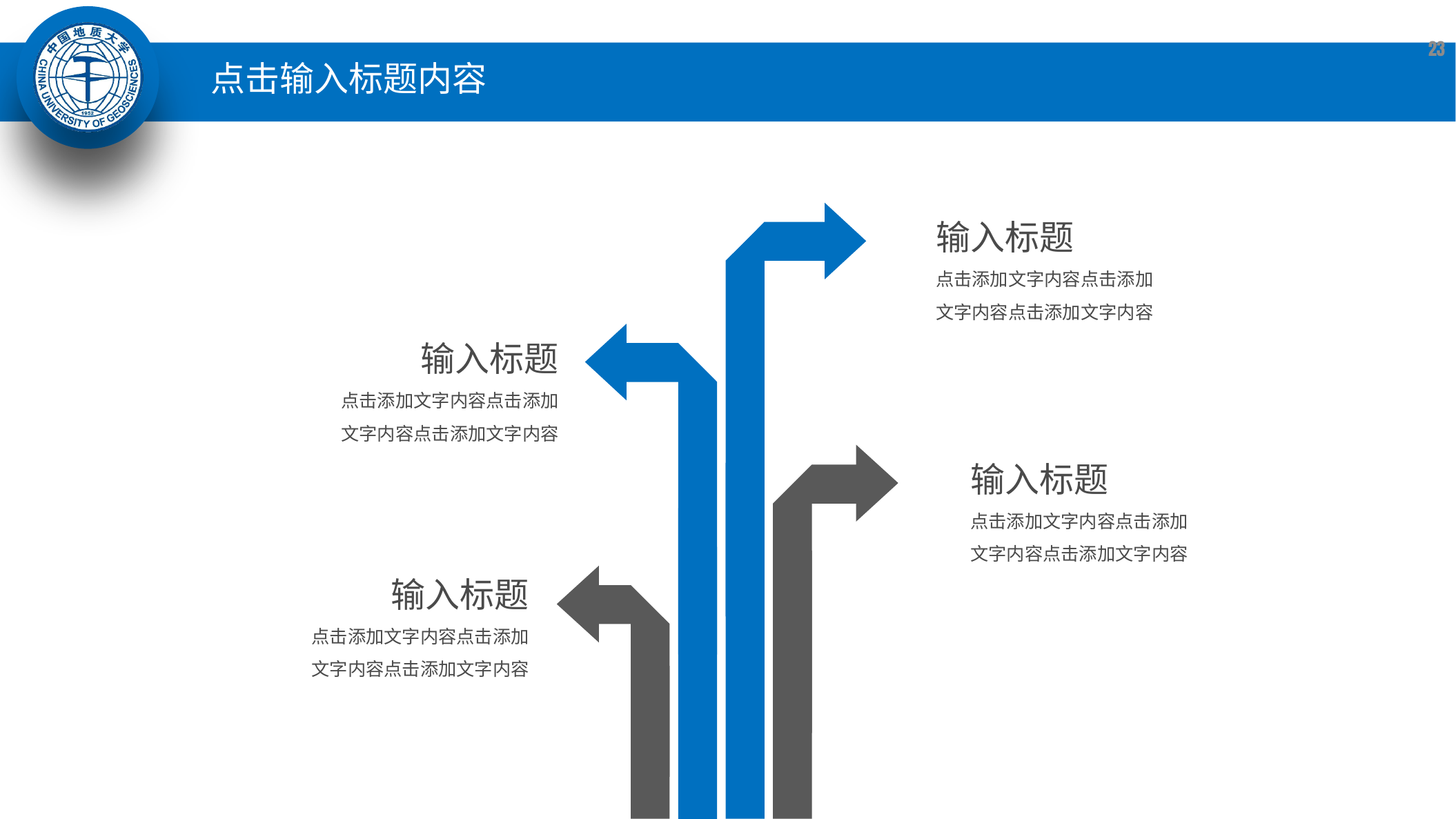

23
点击输入标题内容
输入标题
点击添加文字内容点击添加文字内容点击添加文字内容

输入标题
点击添加文字内容点击添加文字内容点击添加文字内容

输入标题
点击添加文字内容点击添加文字内容点击添加文字内容

输入标题
点击添加文字内容点击添加文字内容点击添加文字内容